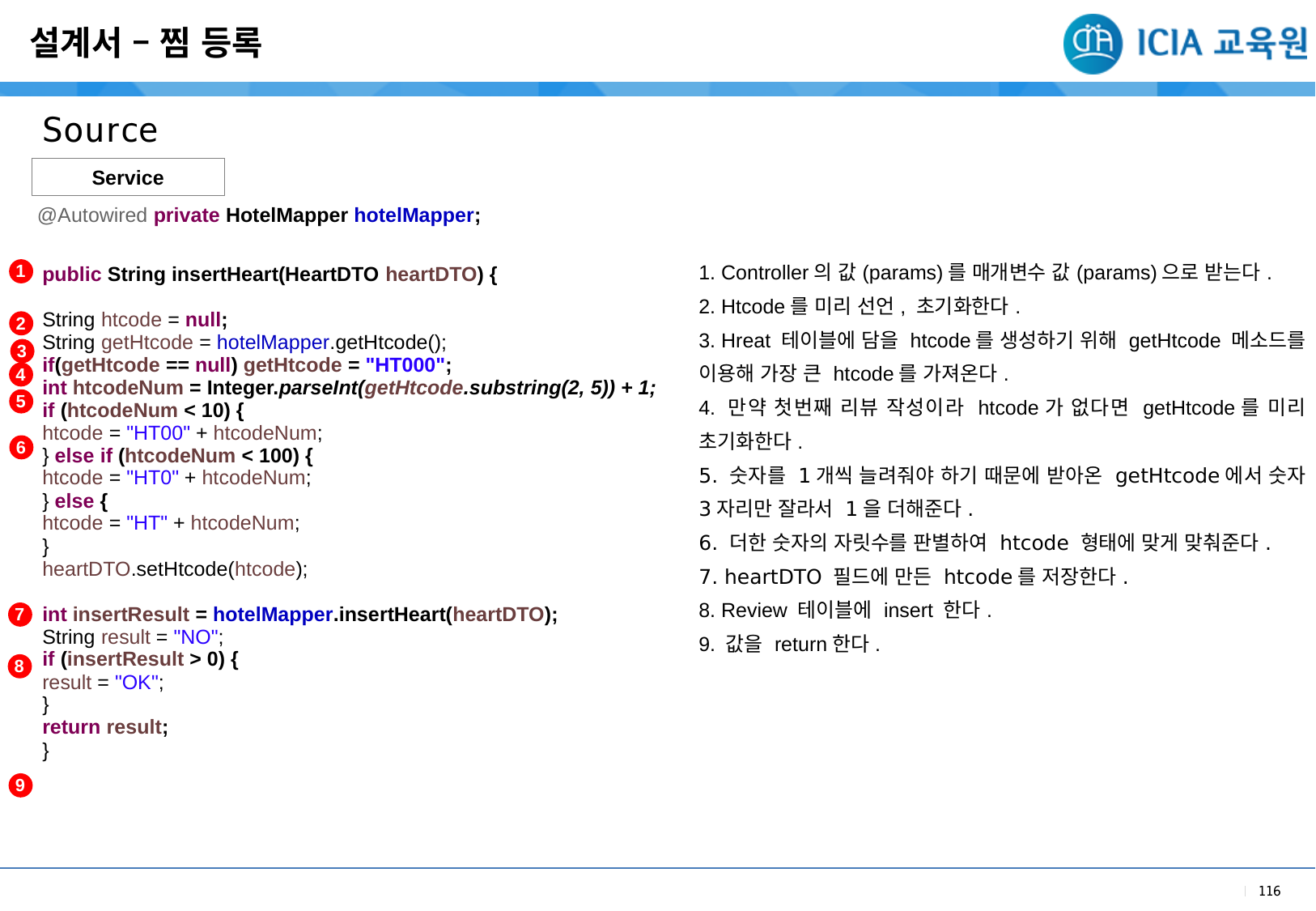

설계서 – 찜 등록
Source
Service
@Autowired private HotelMapper hotelMapper;
|  |
| --- |
| 1. Controller의 값(params)를 매개변수 값(params)으로 받는다. 2. Htcode를 미리 선언, 초기화한다. 3. Hreat 테이블에 담을 htcode를 생성하기 위해 getHtcode 메소드를 이용해 가장 큰 htcode를 가져온다. 4. 만약 첫번째 리뷰 작성이라 htcode가 없다면 getHtcode를 미리 초기화한다. 5. 숫자를 1개씩 늘려줘야 하기 때문에 받아온 getHtcode에서 숫자 3자리만 잘라서 1을 더해준다. 6. 더한 숫자의 자릿수를 판별하여 htcode 형태에 맞게 맞춰준다. 7. heartDTO 필드에 만든 htcode를 저장한다. 8. Review 테이블에 insert 한다. 9. 값을 return한다. |
1

| public String insertHeart(HeartDTO heartDTO) { String htcode = null; String getHtcode = hotelMapper.getHtcode(); if(getHtcode == null) getHtcode = "HT000"; int htcodeNum = Integer.parseInt(getHtcode.substring(2, 5)) + 1; if (htcodeNum < 10) { htcode = "HT00" + htcodeNum; } else if (htcodeNum < 100) { htcode = "HT0" + htcodeNum; } else { htcode = "HT" + htcodeNum; } heartDTO.setHtcode(htcode); int insertResult = hotelMapper.insertHeart(heartDTO); String result = "NO"; if (insertResult > 0) { result = "OK"; } return result; } |
| --- |
2

3

4

5

6

7

8

9